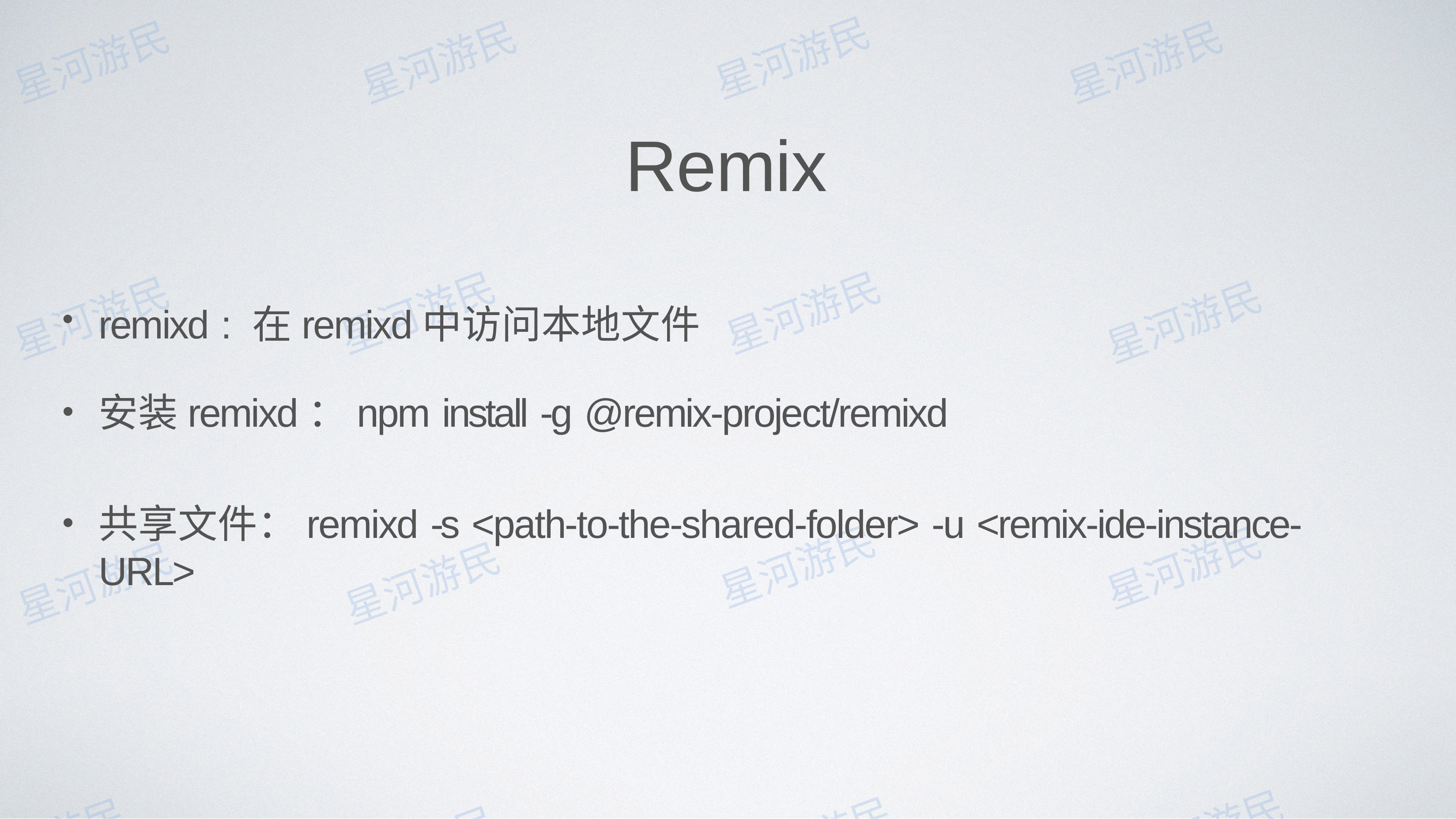

# Remix
remixd : 在remixd中访问本地⽂件

安装remixd：npm install -g @remix-project/remixd

共享⽂件：remixd -s <path-to-the-shared-folder> -u <remix-ide-instance-URL>